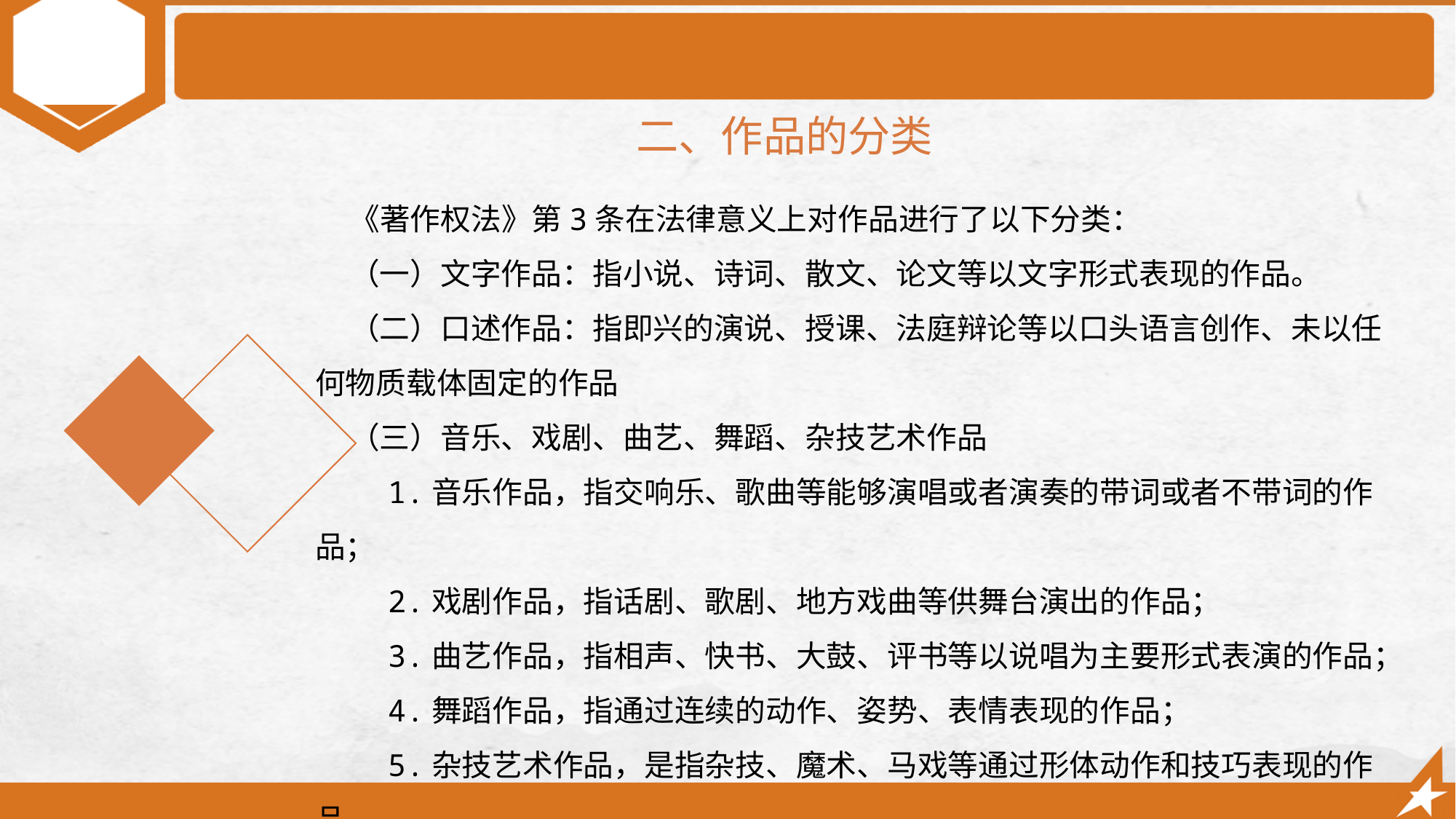

二、作品的分类
    《著作权法》第3条在法律意义上对作品进行了以下分类：
    （一）文字作品：指小说、诗词、散文、论文等以文字形式表现的作品。
    （二）口述作品：指即兴的演说、授课、法庭辩论等以口头语言创作、未以任何物质载体固定的作品
    （三）音乐、戏剧、曲艺、舞蹈、杂技艺术作品
    1.音乐作品，指交响乐、歌曲等能够演唱或者演奏的带词或者不带词的作品；
    2.戏剧作品，指话剧、歌剧、地方戏曲等供舞台演出的作品；
    3.曲艺作品，指相声、快书、大鼓、评书等以说唱为主要形式表演的作品；
    4.舞蹈作品，指通过连续的动作、姿势、表情表现的作品；
    5.杂技艺术作品，是指杂技、魔术、马戏等通过形体动作和技巧表现的作品。